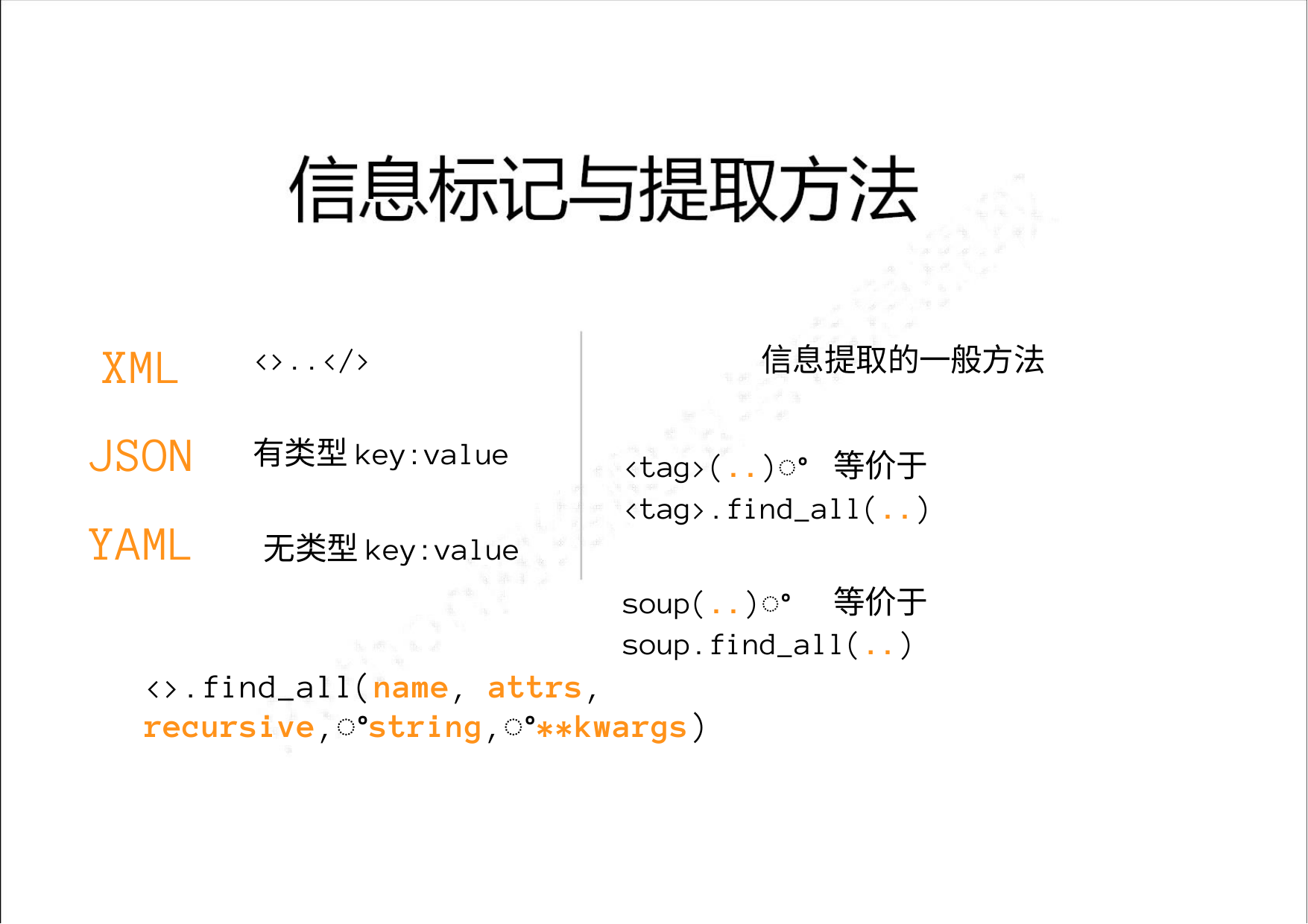

XML
信息提取的一般方法
<>..</>
JSON
有类型key:value
<tag>(..)ꢀ 等价于 <tag>.find_all(..)
soup(..)ꢀ 等价于 soup.find_all(..)
YAML 无类型key:value
<>.find_all(name, attrs, recursive,ꢀstring,ꢀ**kwargs)